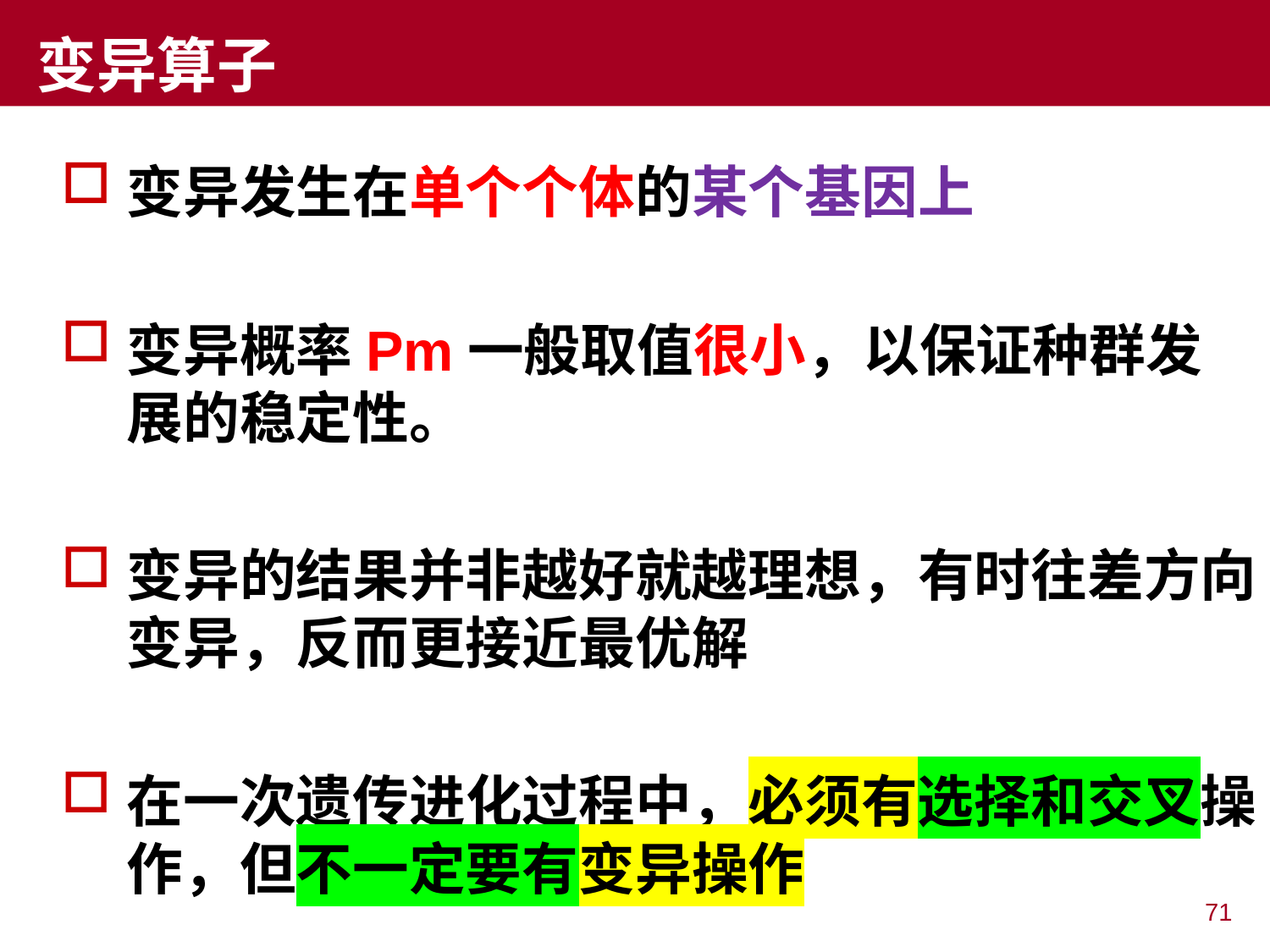

# 变异算子
变异发生在单个个体的某个基因上

变异概率Pm一般取值很小，以保证种群发展的稳定性。

变异的结果并非越好就越理想，有时往差方向变异，反而更接近最优解

在一次遗传进化过程中，必须有选择和交叉操作，但不一定要有变异操作
71